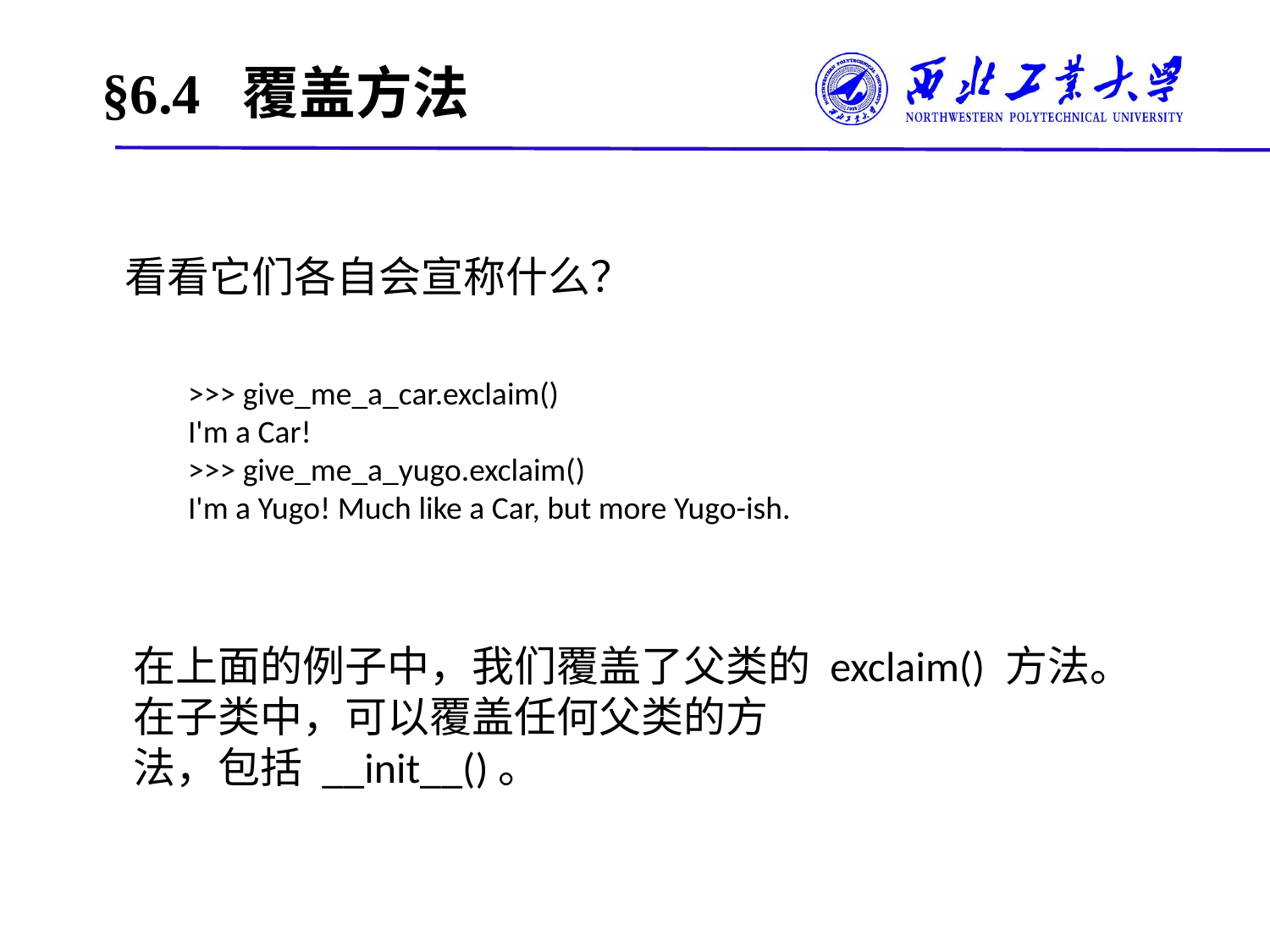

# §6.4  覆盖方法

看看它们各自会宣称什么？
>>> give_me_a_car.exclaim()
I'm a Car!
>>> give_me_a_yugo.exclaim()
I'm a Yugo! Much like a Car, but more Yugo-ish.
在上面的例子中，我们覆盖了父类的 exclaim() 方法。在子类中，可以覆盖任何父类的方
法，包括 __init__()。